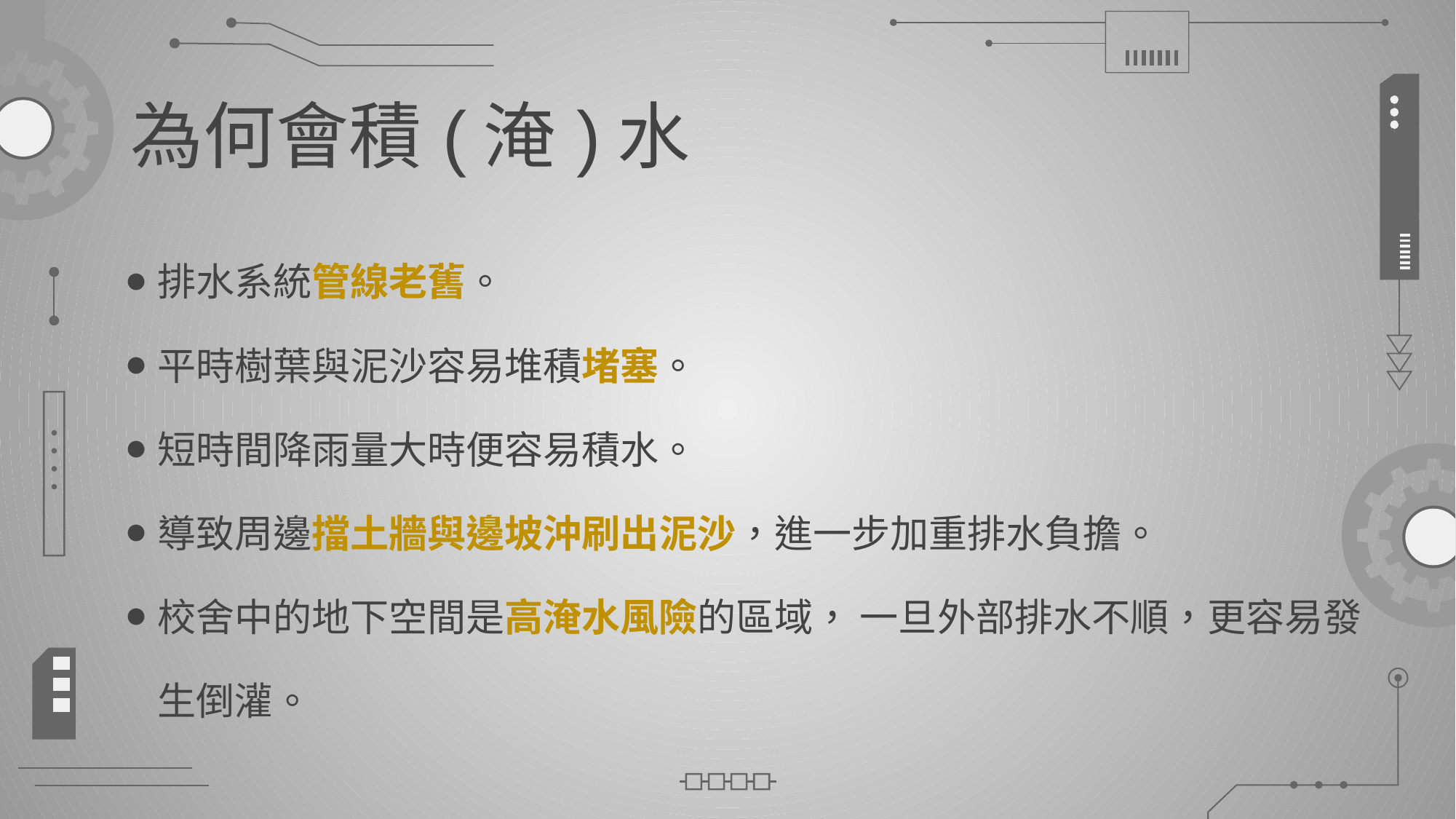

# 為何會積(淹)水
排水系統管線老舊。
平時樹葉與泥沙容易堆積堵塞。
短時間降雨量大時便容易積水。
導致周邊擋土牆與邊坡沖刷出泥沙，進一步加重排水負擔。
校舍中的地下空間是高淹水風險的區域， 一旦外部排水不順，更容易發生倒灌。